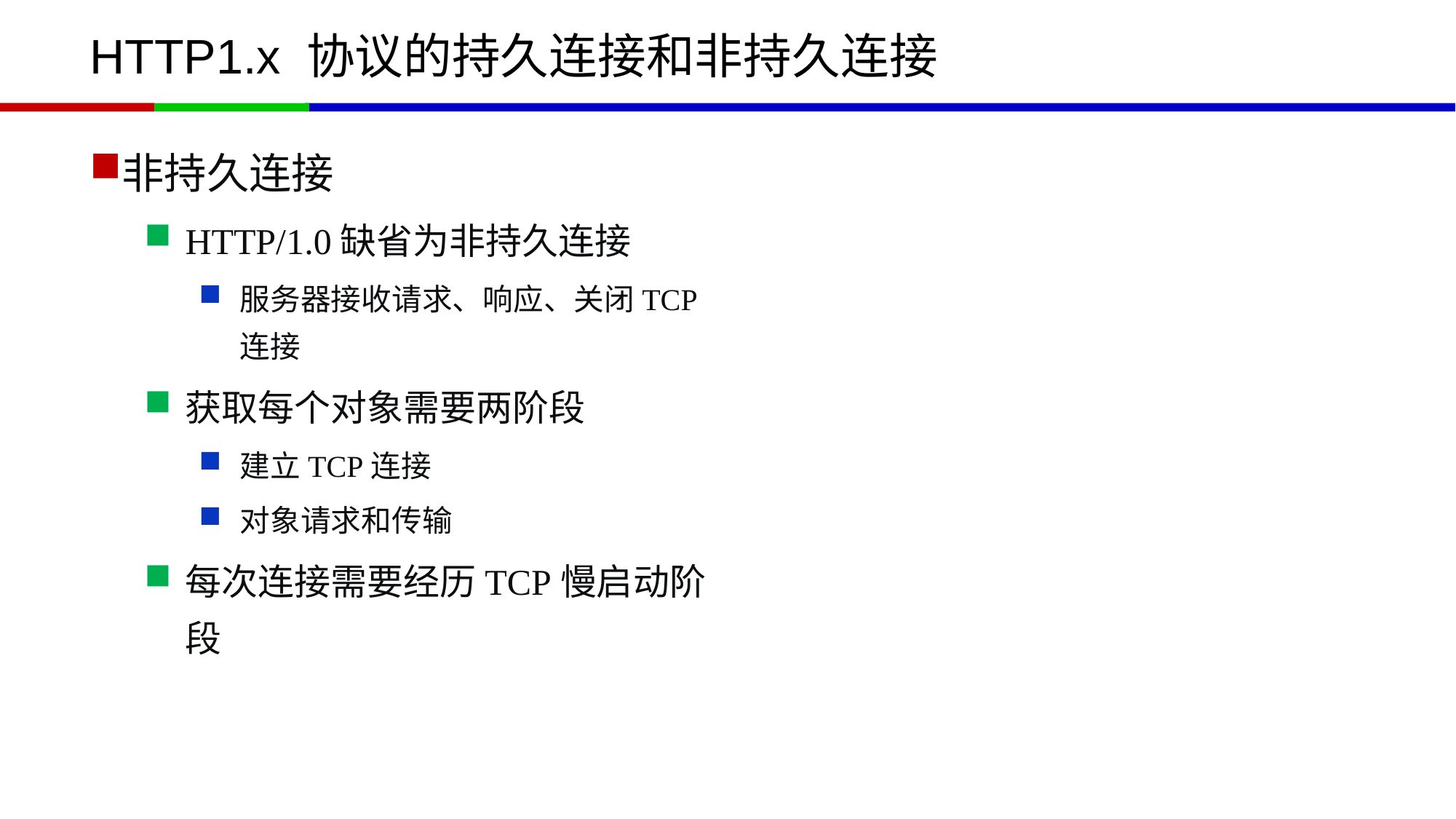

# HTTP1.x 协议的持久连接和非持久连接
非持久连接
HTTP/1.0缺省为非持久连接
服务器接收请求、响应、关闭TCP连接
获取每个对象需要两阶段
建立TCP连接
对象请求和传输
每次连接需要经历TCP慢启动阶段

126